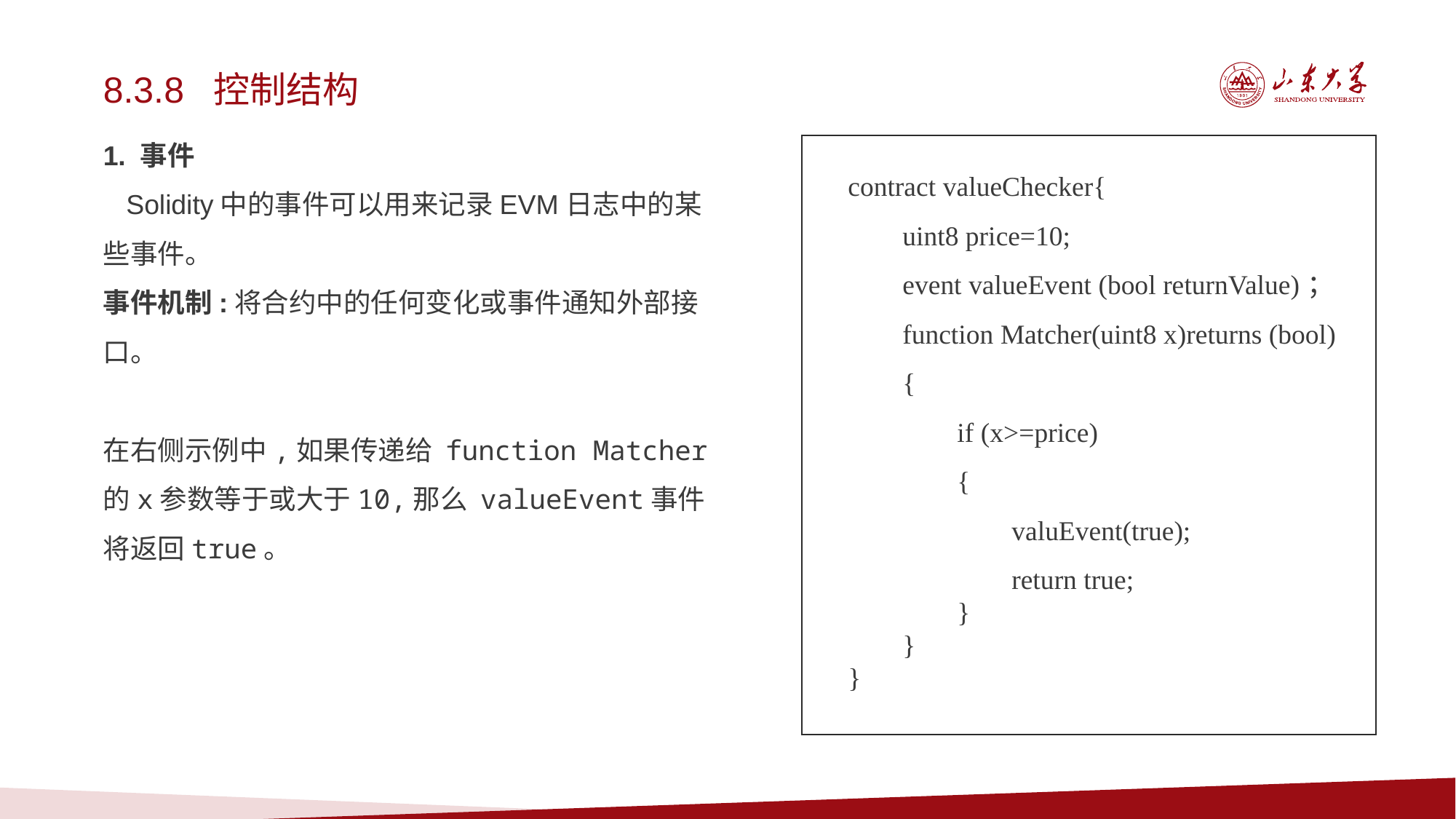

8.3.8  控制结构
1. 事件
   Solidity中的事件可以用来记录EVM日志中的某些事件。
事件机制:将合约中的任何变化或事件通知外部接口。

在右侧示例中,如果传递给 function Matcher的x参数等于或大于10,那么 valueEvent事件将返回true。

contract valueChecker{
uint8 price=10;
event valueEvent (bool returnValue)；
function Matcher(uint8 x)returns (bool)
{
if (x>=price)
{
valuEvent(true);
return true;
}
}
}